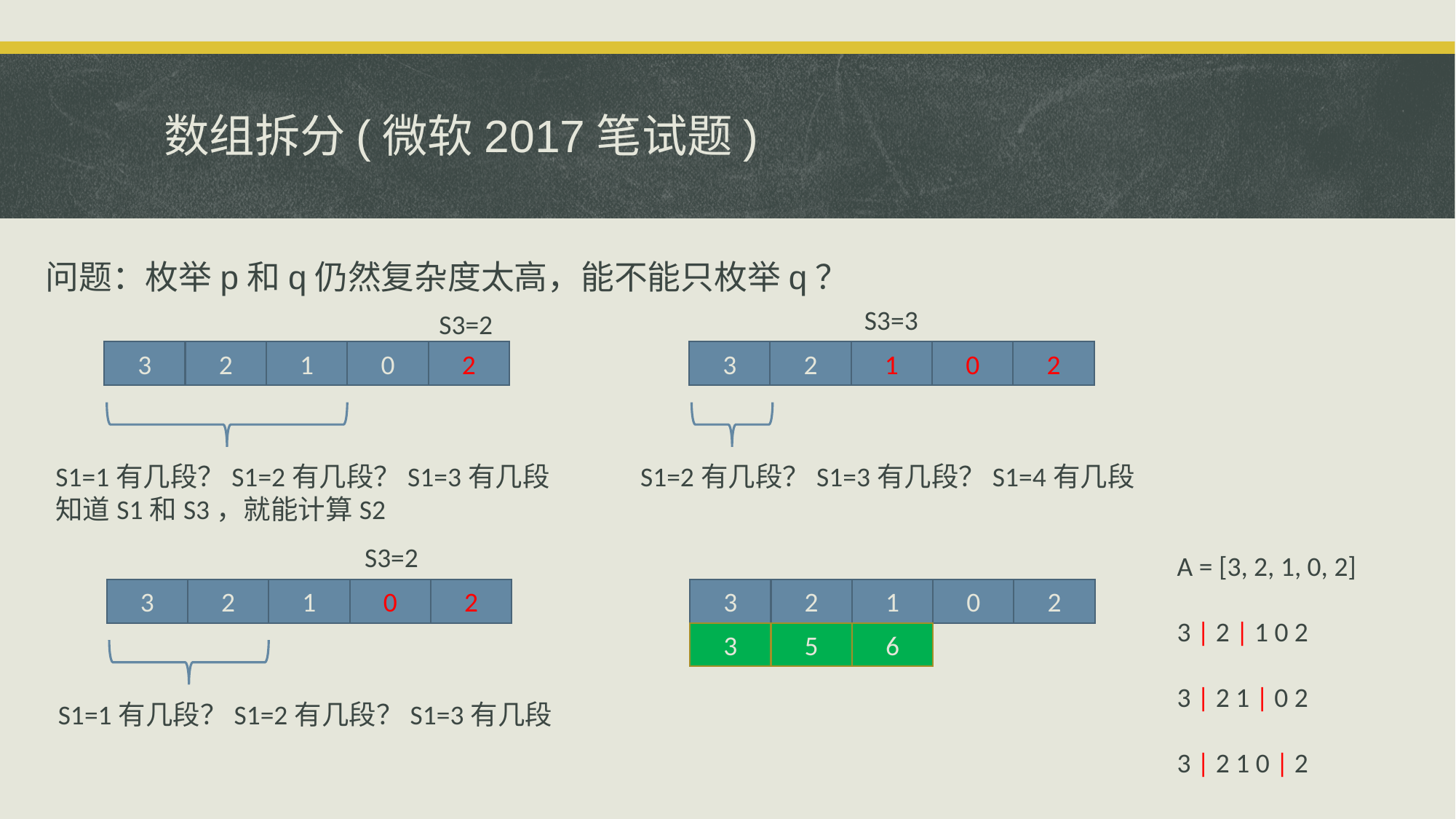

# 数组拆分(微软2017笔试题)
问题：枚举p和q仍然复杂度太高，能不能只枚举q？
S3=3
S3=2

2
1
0
2
2
1
0
2
3
3

S1=2有几段？S1=3有几段？S1=4有几段
S1=1有几段？S1=2有几段？S1=3有几段
知道S1和S3，就能计算S2
S3=2
A = [3, 2, 1, 0, 2]

3 | 2 | 1 0 2

3 | 2 1 | 0 2

3 | 2 1 0 | 2

2
1
0
2
2
1
0
2
3
3

5
6
3
S1=1有几段？S1=2有几段？S1=3有几段